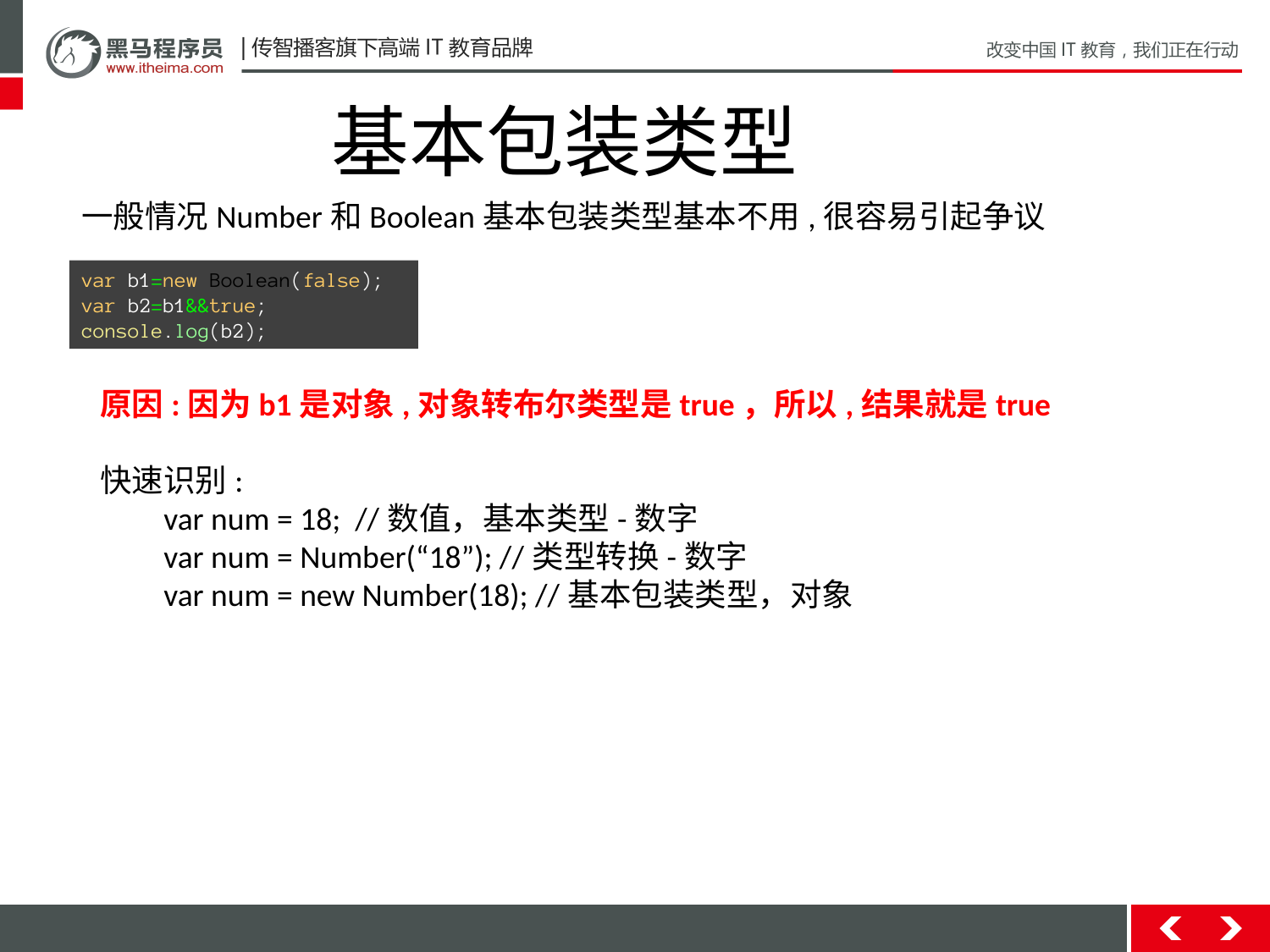

基本包装类型
一般情况Number和Boolean基本包装类型基本不用,很容易引起争议
var b1=new Boolean(false);
var b2=b1&&true;
console.log(b2);
原因:因为b1是对象,对象转布尔类型是true，所以,结果就是true

快速识别:
var num = 18;  //数值，基本类型-数字
var num = Number(“18”); //类型转换-数字
var num = new Number(18); //基本包装类型，对象